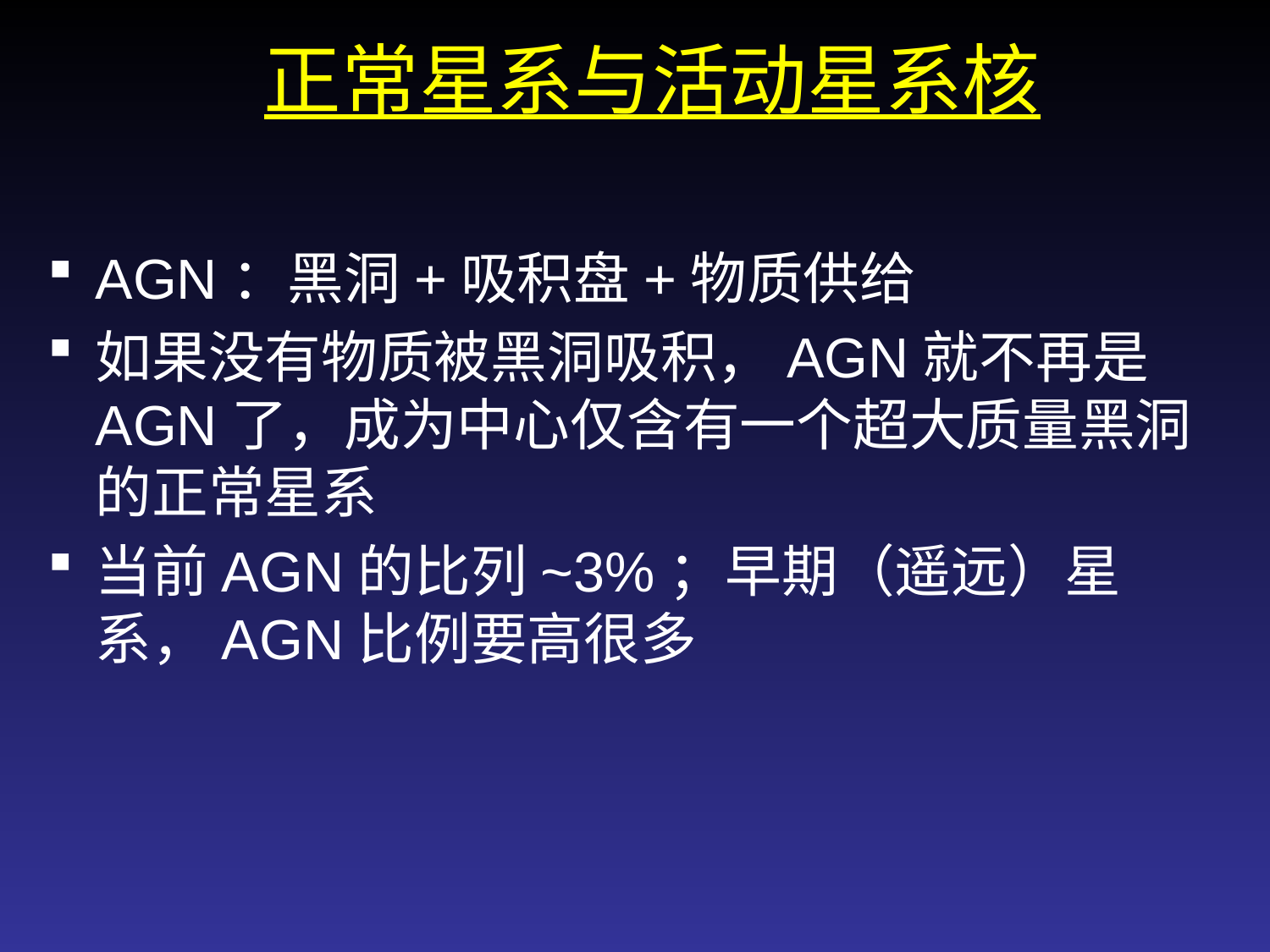

正常星系与活动星系核
AGN：黑洞+吸积盘+物质供给
如果没有物质被黑洞吸积，AGN就不再是AGN了，成为中心仅含有一个超大质量黑洞的正常星系
当前AGN的比列~3%；早期（遥远）星系，AGN比例要高很多